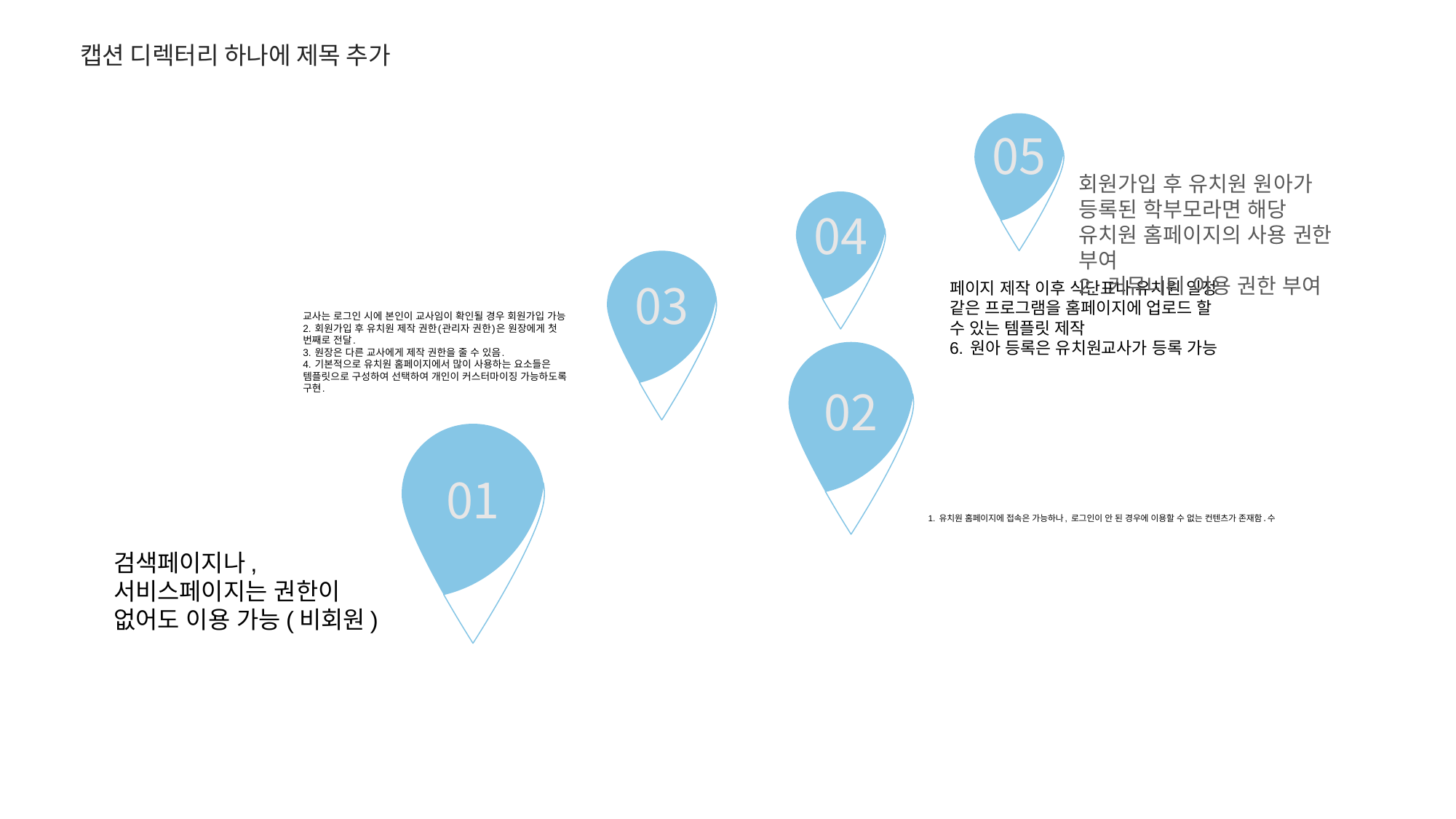

캡션 디렉터리 하나에 제목 추가

05

회원가입 후 유치원 원아가 등록된 학부모라면 해당 유치원 홈페이지의 사용 권한 부여
2. 커뮤니티 이용 권한 부여
04
03
페이지 제작 이후 식단표나 유치원 일정 같은 프로그램을 홈페이지에 업로드 할 수 있는 템플릿 제작
6. 원아 등록은 유치원교사가 등록 가능
교사는 로그인 시에 본인이 교사임이 확인될 경우 회원가입 가능
2. 회원가입 후 유치원 제작 권한(관리자 권한)은 원장에게 첫 번째로 전달.
3. 원장은 다른 교사에게 제작 권한을 줄 수 있음.
4. 기본적으로 유치원 홈페이지에서 많이 사용하는 요소들은 템플릿으로 구성하여 선택하여 개인이 커스터마이징 가능하도록 구현.
02
01
1. 유치원 홈페이지에 접속은 가능하나, 로그인이 안 된 경우에 이용할 수 없는 컨텐츠가 존재함.수
검색페이지나, 서비스페이지는 권한이 없어도 이용 가능(비회원)